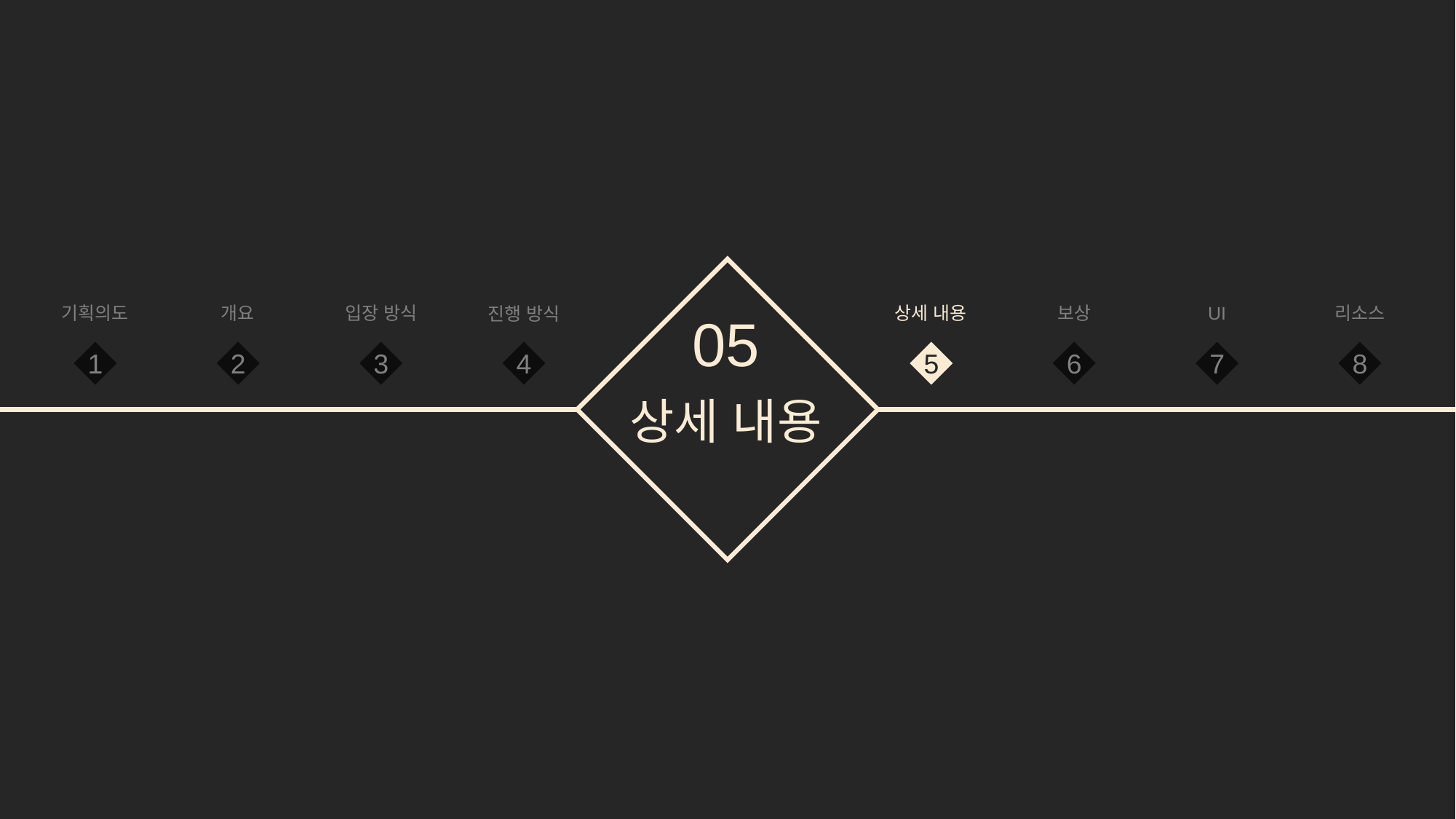

기획의도
입장 방식
상세 내용
UI
리소스
개요
보상
진행 방식
05
1
2
3
4
5
6
7
8
상세 내용